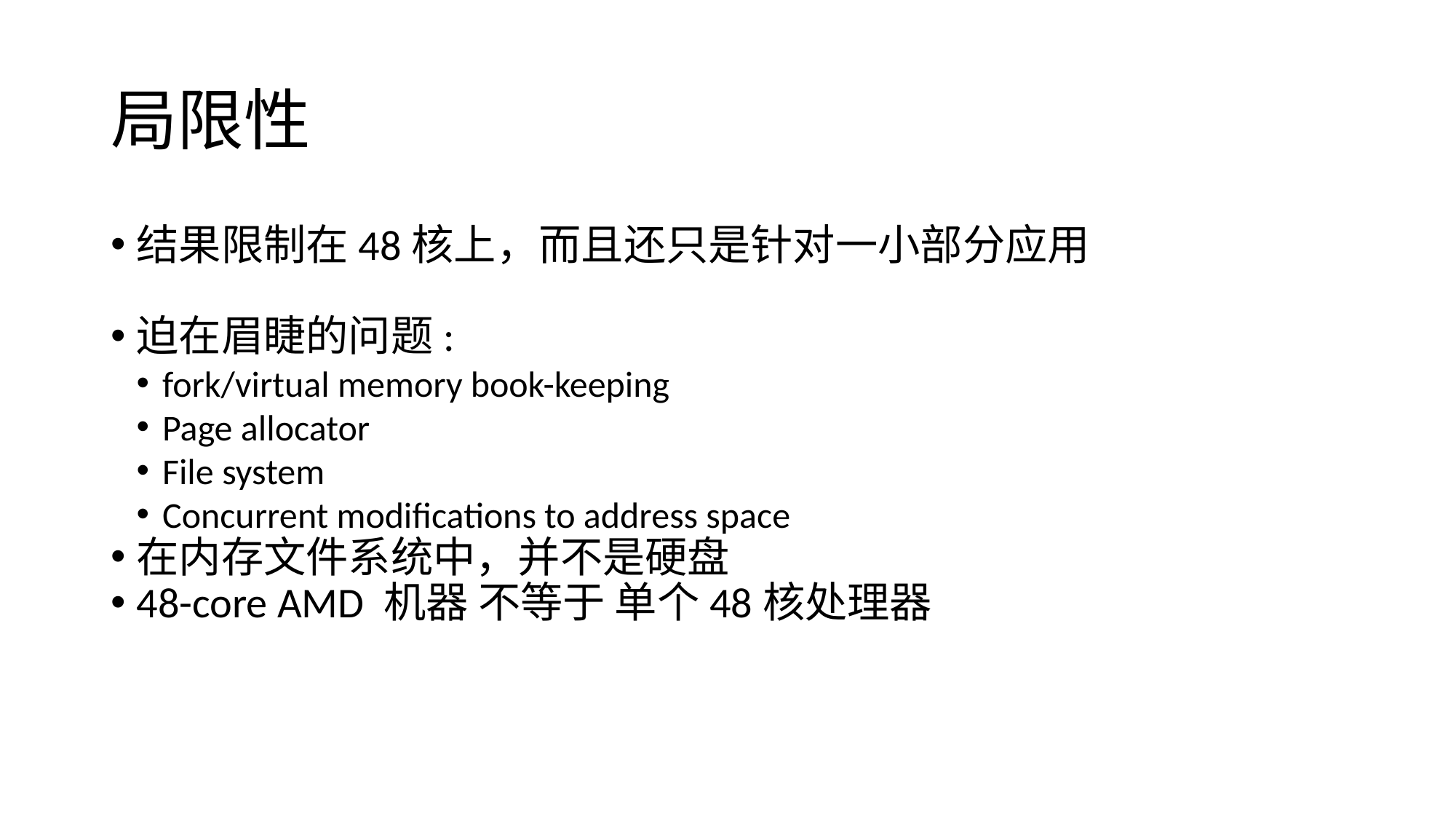

局限性
结果限制在48核上，而且还只是针对一小部分应用

迫在眉睫的问题:
fork/virtual memory book-keeping
Page allocator
File system
Concurrent modifications to address space
在内存文件系统中，并不是硬盘
48-core AMD 机器 不等于 单个48核处理器